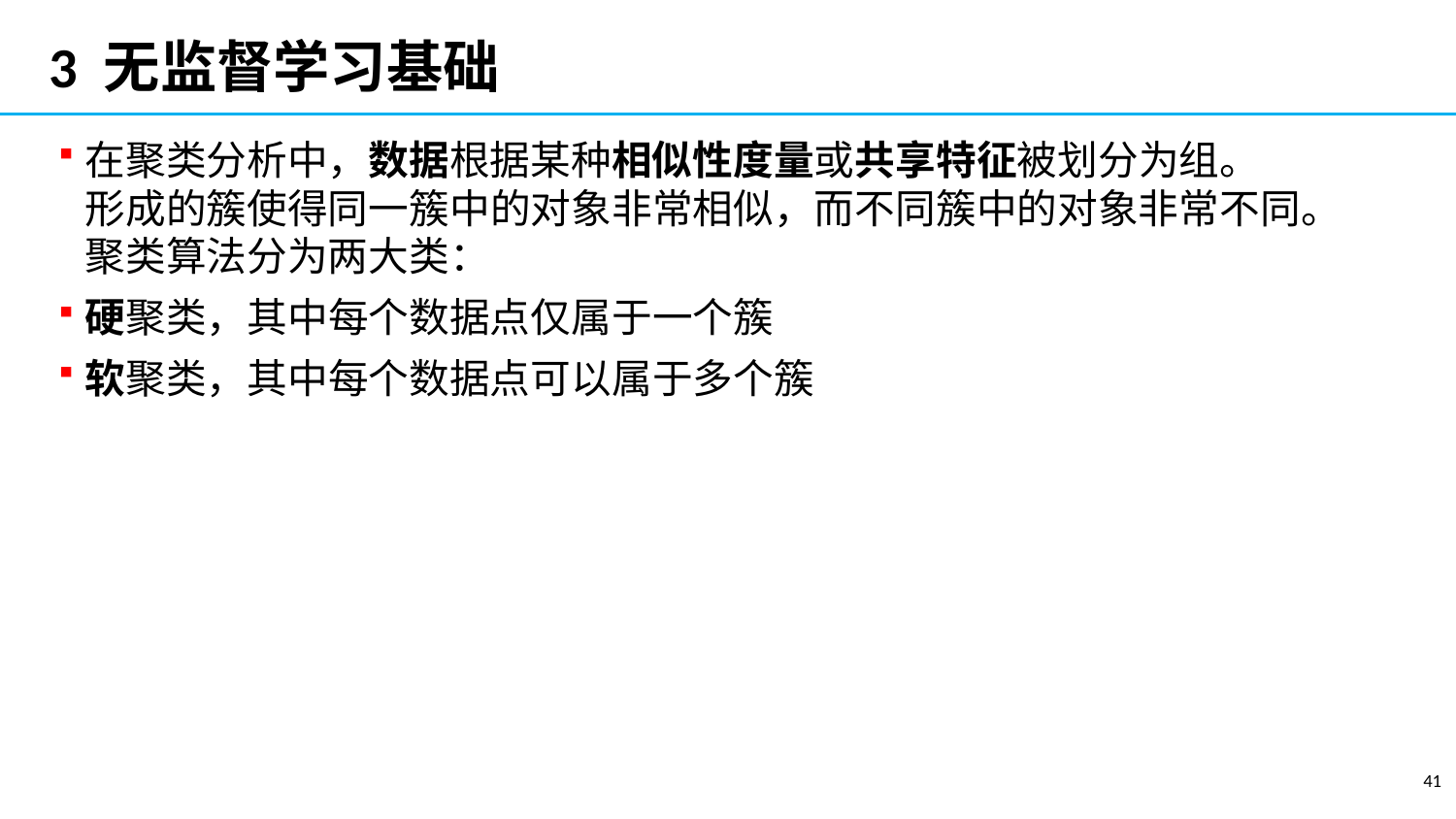

# 3 无监督学习基础

在聚类分析中，数据根据某种相似性度量或共享特征被划分为组。
形成的簇使得同一簇中的对象非常相似，而不同簇中的对象非常不同。
聚类算法分为两大类：
硬聚类，其中每个数据点仅属于一个簇
软聚类，其中每个数据点可以属于多个簇
41